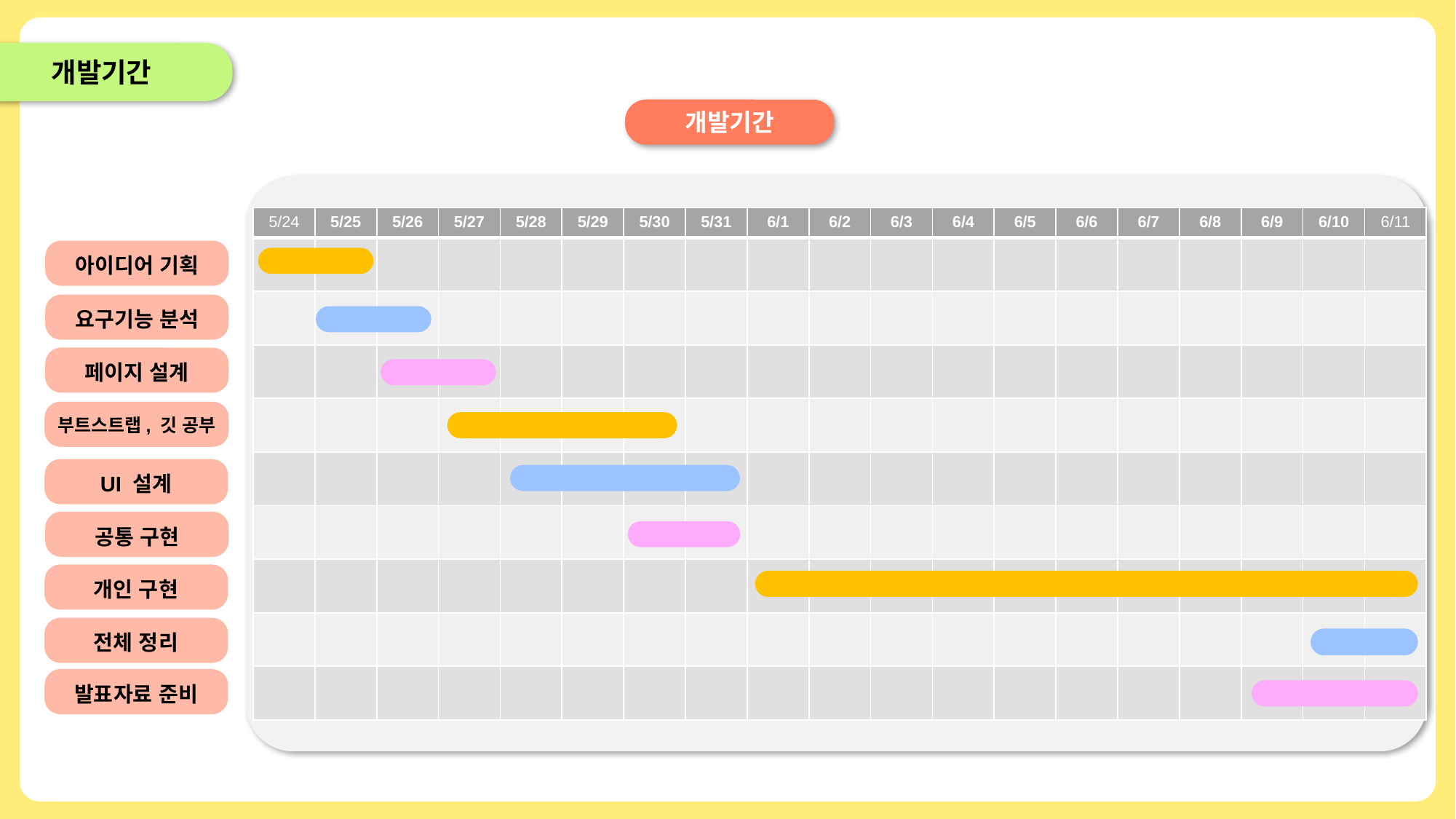

개발기간

개발기간

| 5/24 | 5/25 | 5/26 | 5/27 | 5/28 | 5/29 | 5/30 | 5/31 | 6/1 | 6/2 | 6/3 | 6/4 | 6/5 | 6/6 | 6/7 | 6/8 | 6/9 | 6/10 | 6/11 |
| --- | --- | --- | --- | --- | --- | --- | --- | --- | --- | --- | --- | --- | --- | --- | --- | --- | --- | --- |
|  |  |  |  |  |  |  |  |  |  |  |  |  |  |  |  |  |  |  |
|  |  |  |  |  |  |  |  |  |  |  |  |  |  |  |  |  |  |  |
|  |  |  |  |  |  |  |  |  |  |  |  |  |  |  |  |  |  |  |
|  |  |  |  |  |  |  |  |  |  |  |  |  |  |  |  |  |  |  |
|  |  |  |  |  |  |  |  |  |  |  |  |  |  |  |  |  |  |  |
|  |  |  |  |  |  |  |  |  |  |  |  |  |  |  |  |  |  |  |
|  |  |  |  |  |  |  |  |  |  |  |  |  |  |  |  |  |  |  |
|  |  |  |  |  |  |  |  |  |  |  |  |  |  |  |  |  |  |  |
|  |  |  |  |  |  |  |  |  |  |  |  |  |  |  |  |  |  |  |

아이디어 기획

요구기능 분석

페이지 설계

부트스트랩, 깃 공부

UI 설계

공통 구현

개인 구현

전체 정리

발표자료 준비